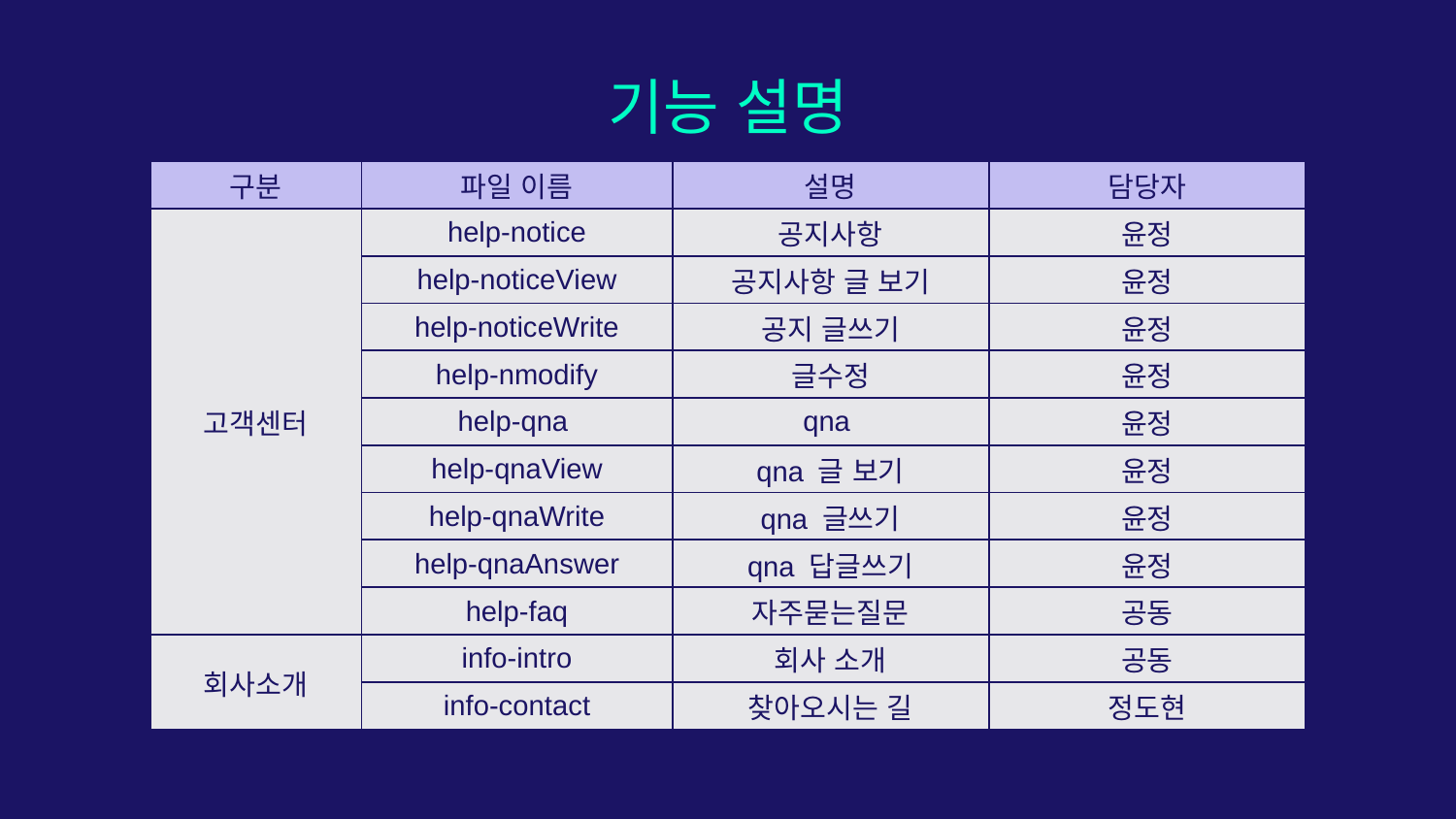

# 기능 설명
| 구분 | 파일 이름 | 설명 | 담당자 |
| --- | --- | --- | --- |
| 고객센터 | help-notice | 공지사항 | 윤정 |
| 멤버 | help-noticeView | 공지사항 글 보기 | 윤정 |
|  | help-noticeWrite | 공지 글쓰기 | 윤정 |
|  | help-nmodify | 글수정 | 윤정 |
|  | help-qna | qna | 윤정 |
|  | help-qnaView | qna 글 보기 | 윤정 |
|  | help-qnaWrite | qna 글쓰기 | 윤정 |
| 쇼핑몰 | help-qnaAnswer | qna 답글쓰기 | 윤정 |
|  | help-faq | 자주묻는질문 | 공동 |
| 회사소개 | info-intro | 회사 소개 | 공동 |
|  | info-contact | 찾아오시는 길 | 정도현 |